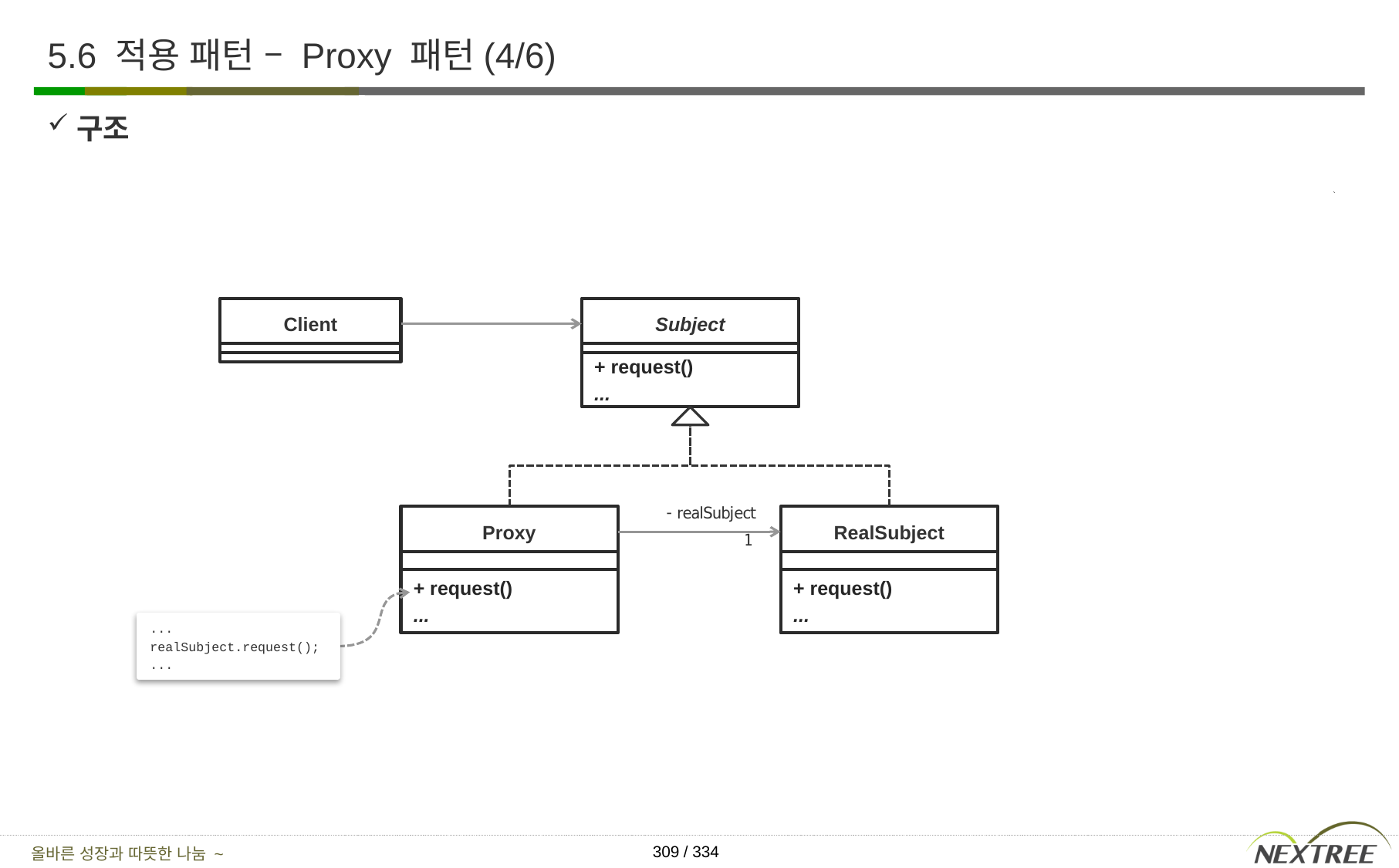

# 5.6 적용 패턴 – Proxy 패턴(4/6)
구조
Client
Subject

+ request()
...

- realSubject
Proxy
RealSubject
1

+ request()
...
+ request()
...

...
realSubject.request();
...